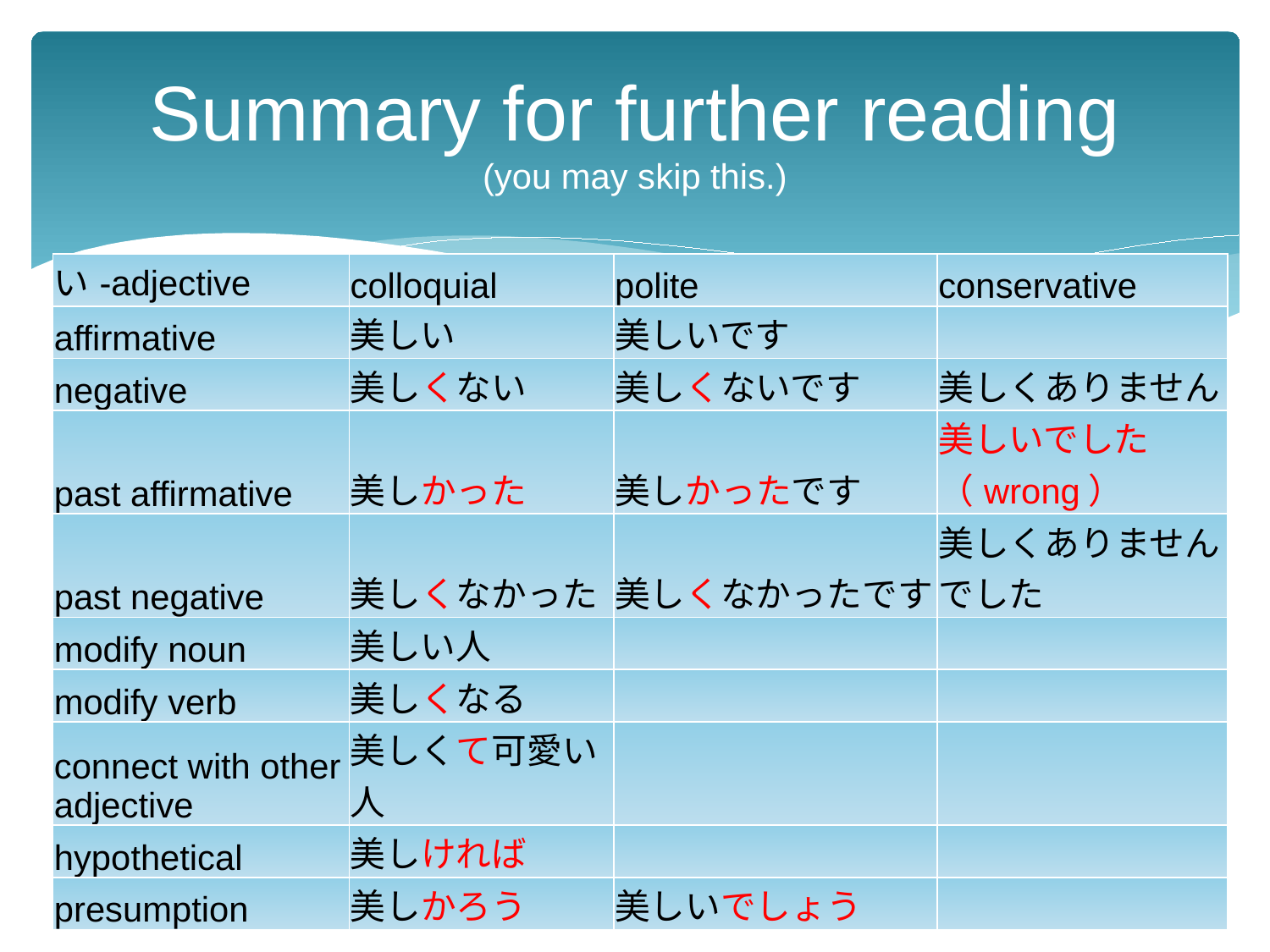

# Summary for further reading (you may skip this.)
| い-adjective | colloquial | polite | conservative |
| --- | --- | --- | --- |
| affirmative | 美しい | 美しいです |  |
| negative | 美しくない | 美しくないです | 美しくありません |
| past affirmative | 美しかった | 美しかったです | 美しいでした（wrong） |
| past negative | 美しくなかった | 美しくなかったです | 美しくありませんでした |
| modify noun | 美しい人 |  |  |
| modify verb | 美しくなる |  |  |
| connect with other adjective | 美しくて可愛い人 |  |  |
| hypothetical | 美しければ |  |  |
| presumption | 美しかろう | 美しいでしょう |  |